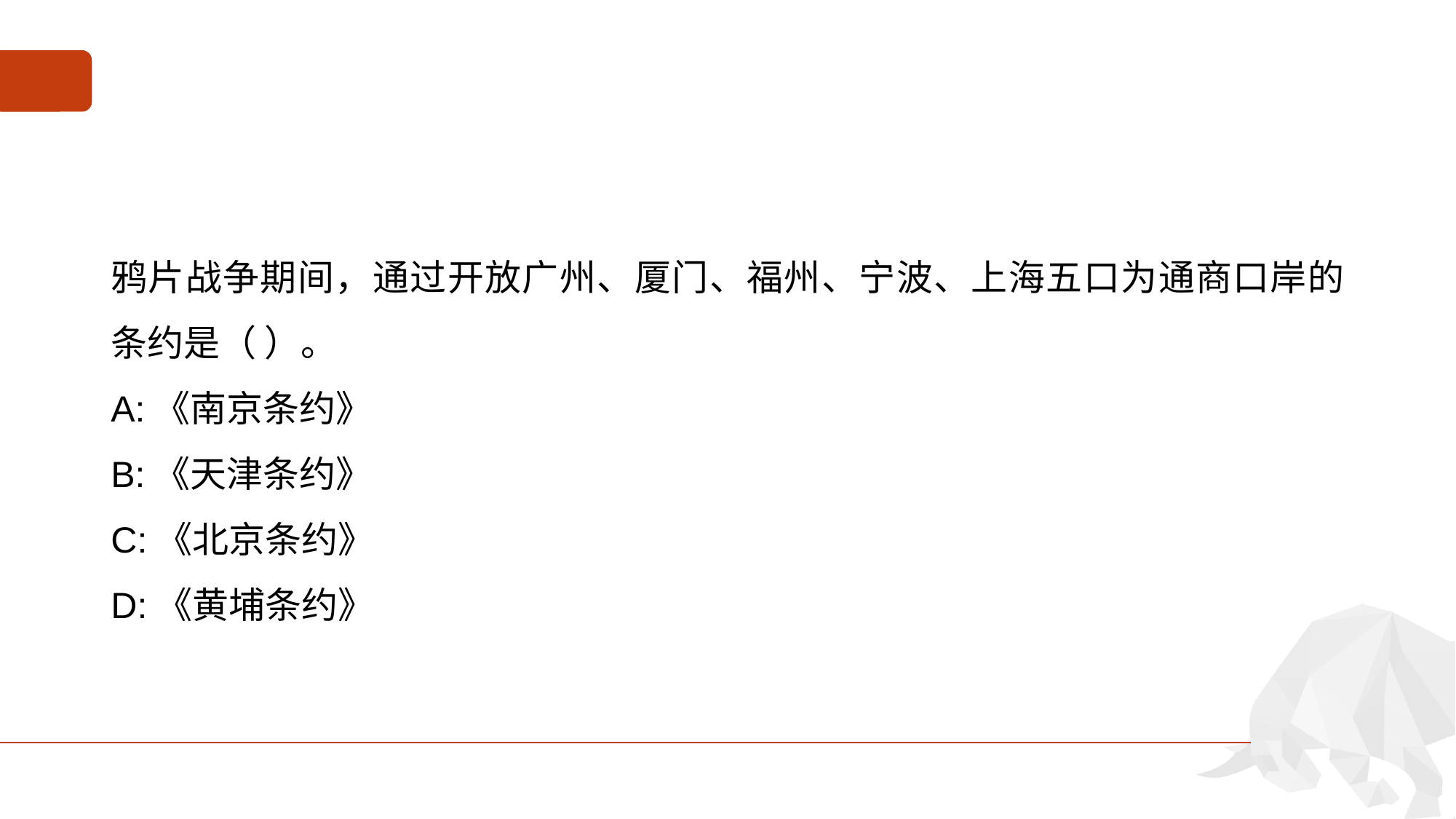

#
鸦片战争期间，通过开放广州、厦门、福州、宁波、上海五口为通商口岸的条约是（ ）。
A:《南京条约》
B:《天津条约》
C:《北京条约》
D:《黄埔条约》